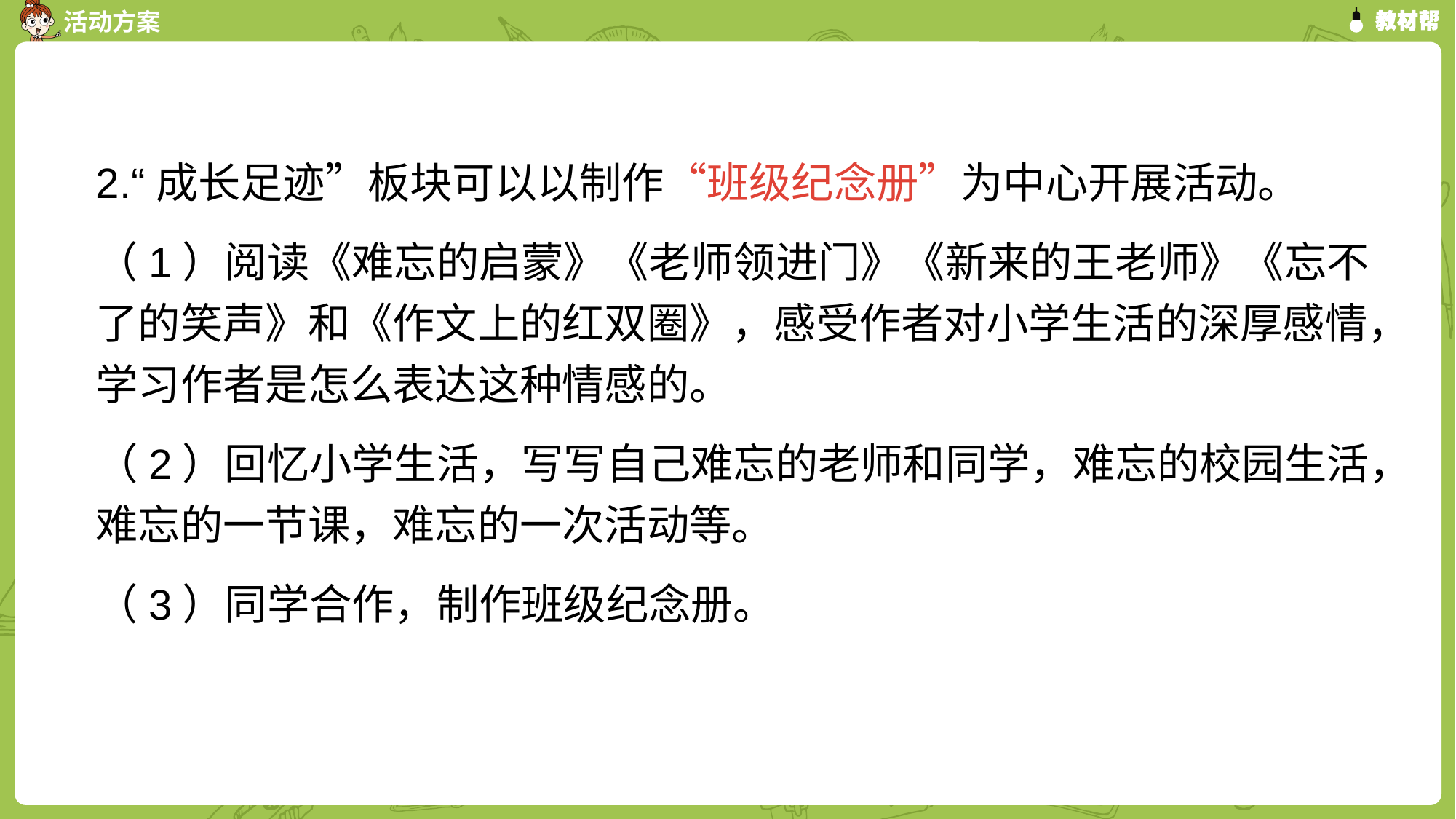

2.“成长足迹”板块可以以制作“班级纪念册”为中心开展活动。
（1）阅读《难忘的启蒙》《老师领进门》《新来的王老师》《忘不了的笑声》和《作文上的红双圈》，感受作者对小学生活的深厚感情，学习作者是怎么表达这种情感的。
（2）回忆小学生活，写写自己难忘的老师和同学，难忘的校园生活，难忘的一节课，难忘的一次活动等。
（3）同学合作，制作班级纪念册。